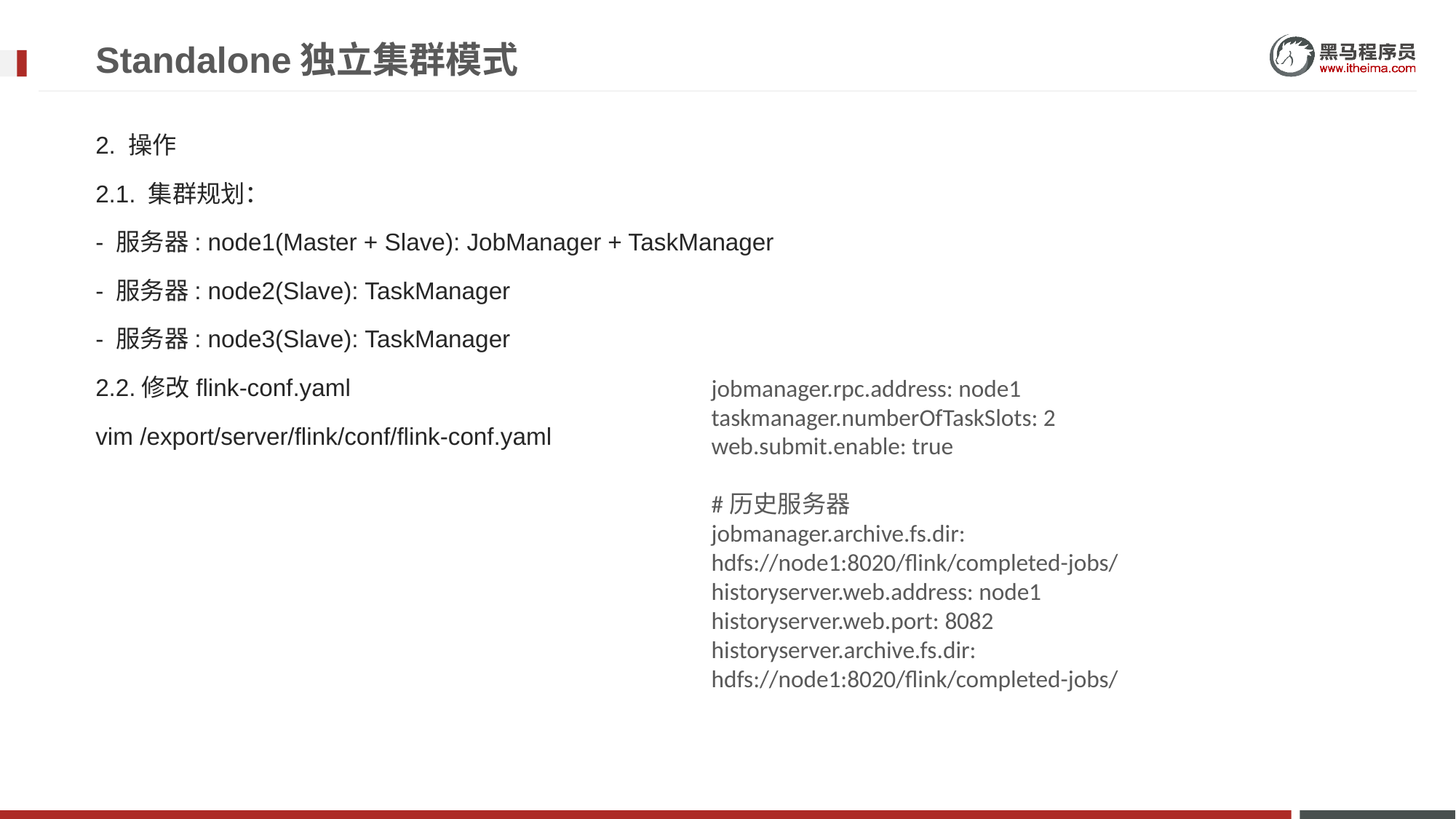

# Standalone独立集群模式
2. 操作
2.1. 集群规划：
- 服务器: node1(Master + Slave): JobManager + TaskManager
- 服务器: node2(Slave): TaskManager
- 服务器: node3(Slave): TaskManager
2.2.修改flink-conf.yaml
vim /export/server/flink/conf/flink-conf.yaml

jobmanager.rpc.address: node1
taskmanager.numberOfTaskSlots: 2
web.submit.enable: true

#历史服务器
jobmanager.archive.fs.dir: hdfs://node1:8020/flink/completed-jobs/
historyserver.web.address: node1
historyserver.web.port: 8082
historyserver.archive.fs.dir: hdfs://node1:8020/flink/completed-jobs/